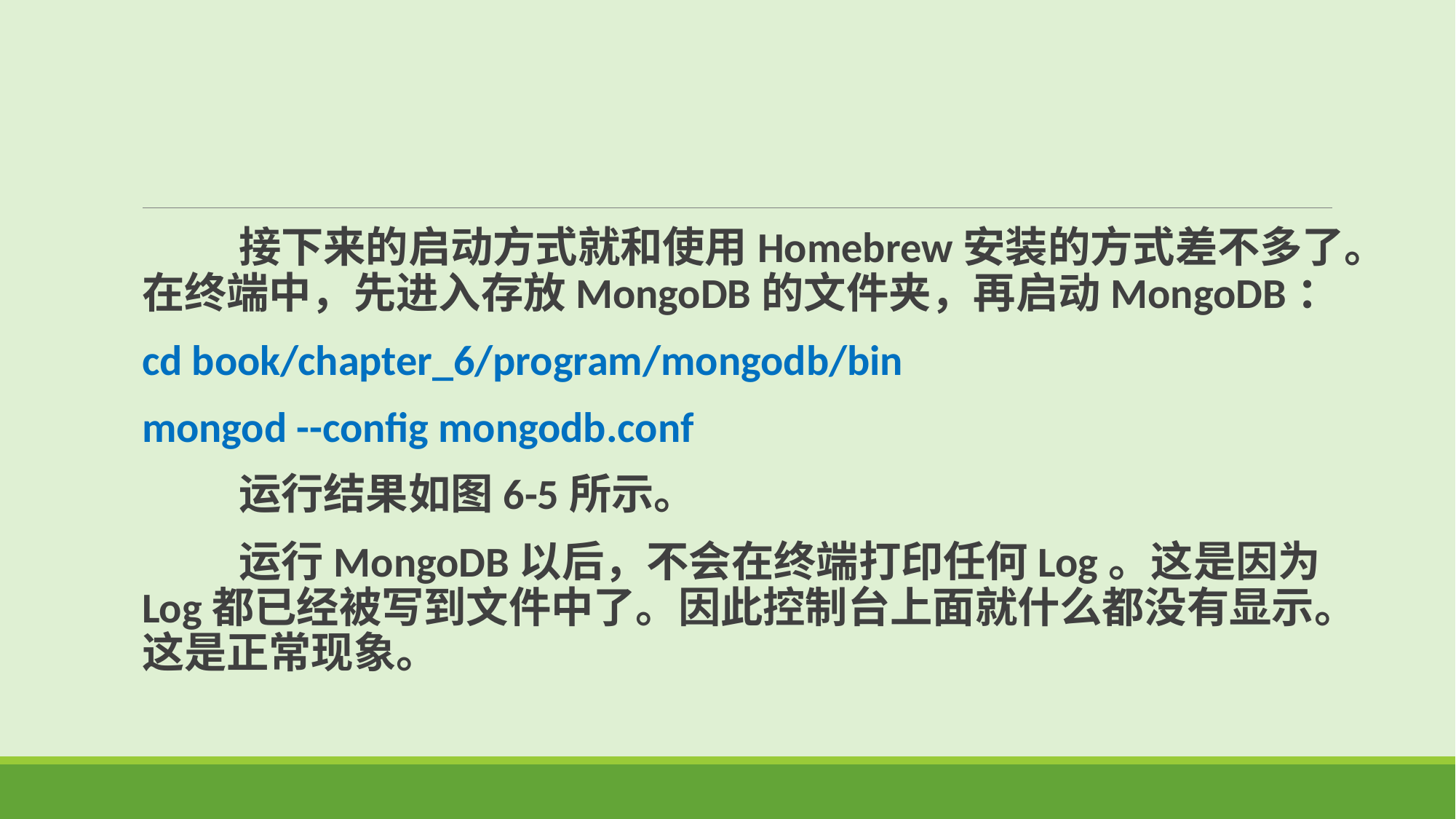

接下来的启动方式就和使用Homebrew安装的方式差不多了。在终端中，先进入存放MongoDB的文件夹，再启动MongoDB：
cd book/chapter_6/program/mongodb/bin
mongod --config mongodb.conf
         运行结果如图6-5所示。
         运行MongoDB以后，不会在终端打印任何Log。这是因为Log都已经被写到文件中了。因此控制台上面就什么都没有显示。这是正常现象。